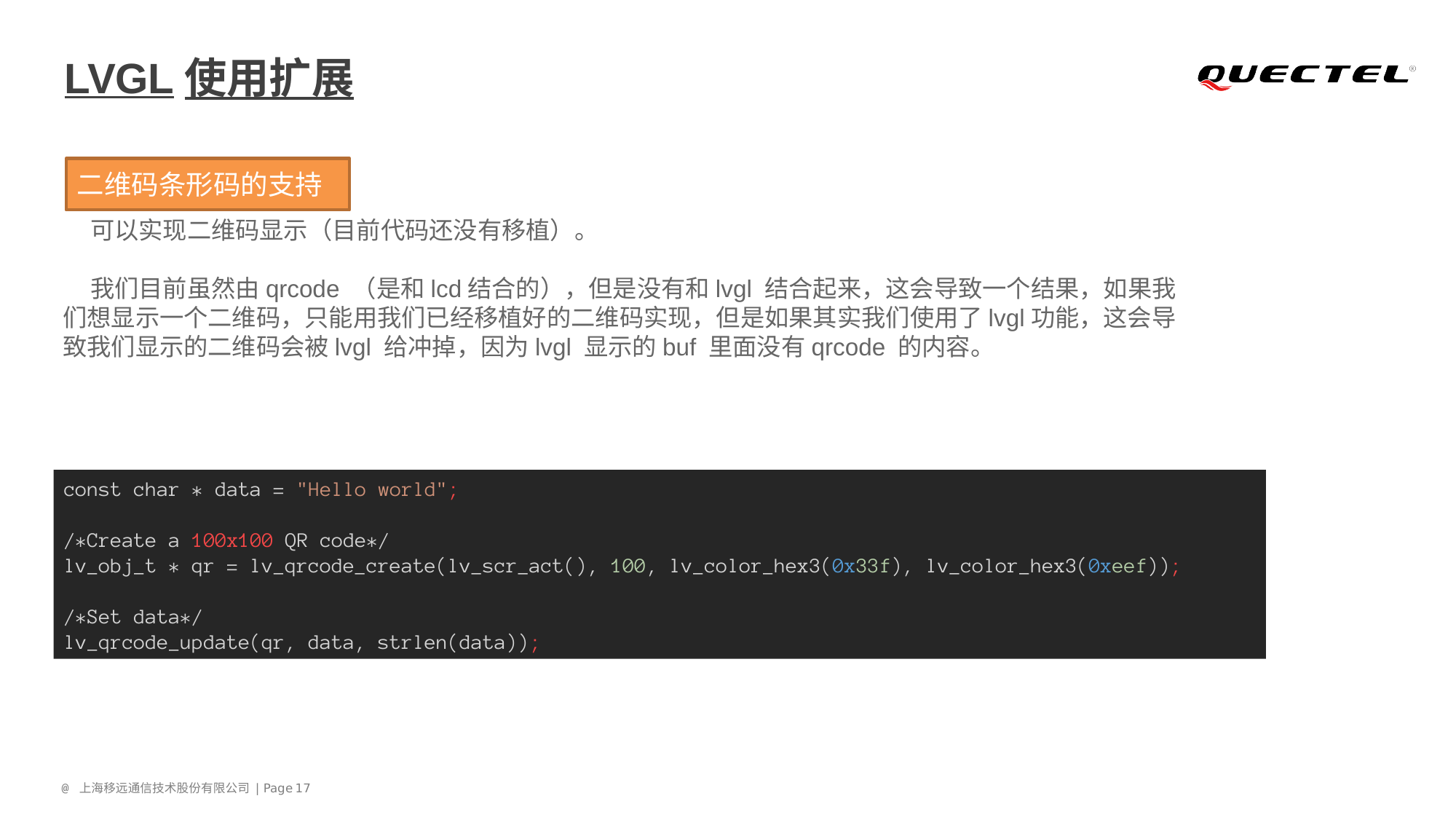

# LVGL使用扩展
二维码条形码的支持
    可以实现二维码显示（目前代码还没有移植）。

    我们目前虽然由qrcode （是和lcd结合的），但是没有和lvgl 结合起来，这会导致一个结果，如果我们想显示一个二维码，只能用我们已经移植好的二维码实现，但是如果其实我们使用了lvgl功能，这会导致我们显示的二维码会被lvgl 给冲掉，因为lvgl 显示的buf 里面没有qrcode 的内容。

const char * data = "Hello world";
/*Create a 100x100 QR code*/
lv_obj_t * qr = lv_qrcode_create(lv_scr_act(), 100, lv_color_hex3(0x33f), lv_color_hex3(0xeef));
/*Set data*/
lv_qrcode_update(qr, data, strlen(data));